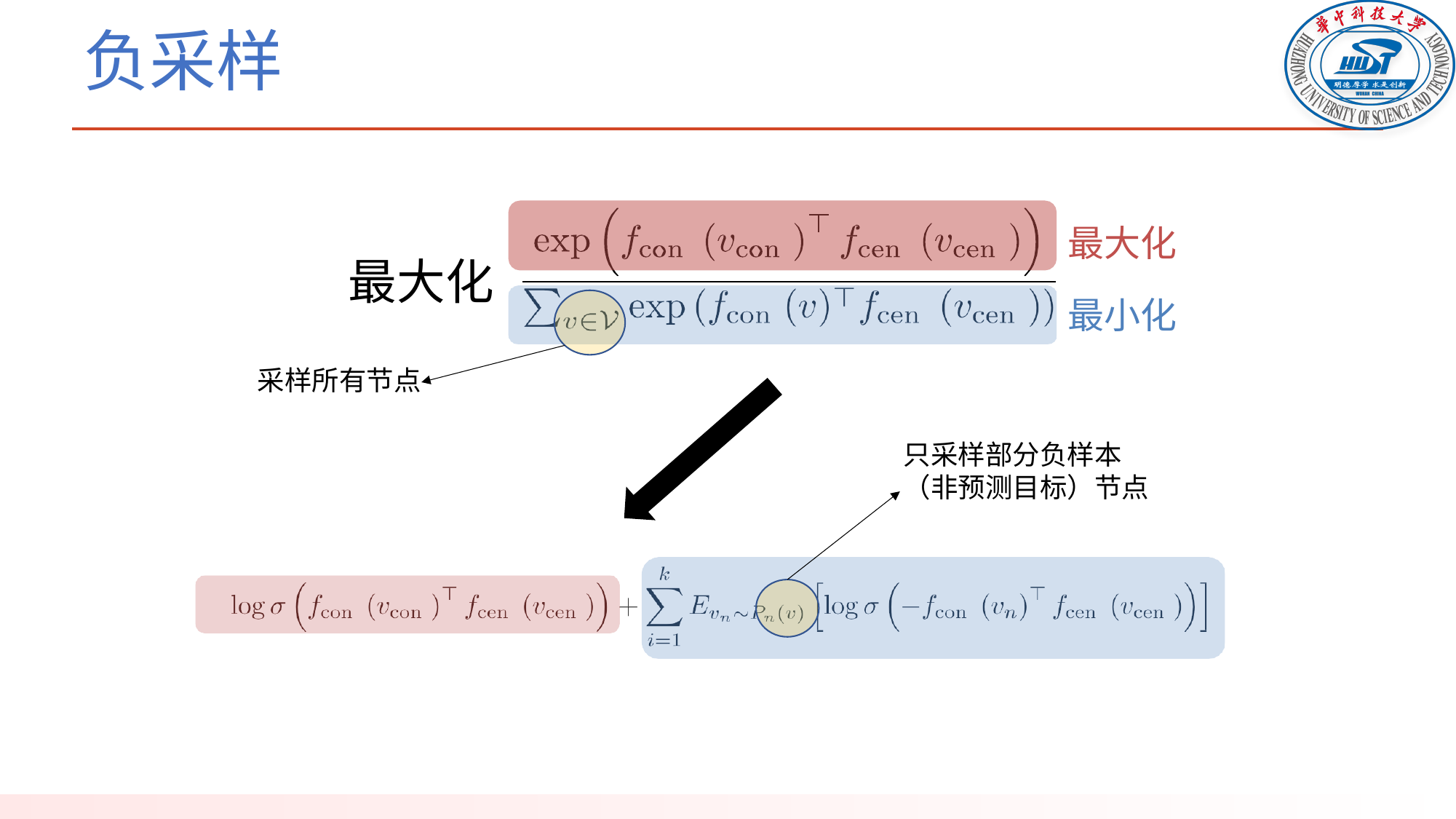

# 负采样

最大化

最大化

最小化
采样所有节点

只采样部分负样本（非预测目标）节点